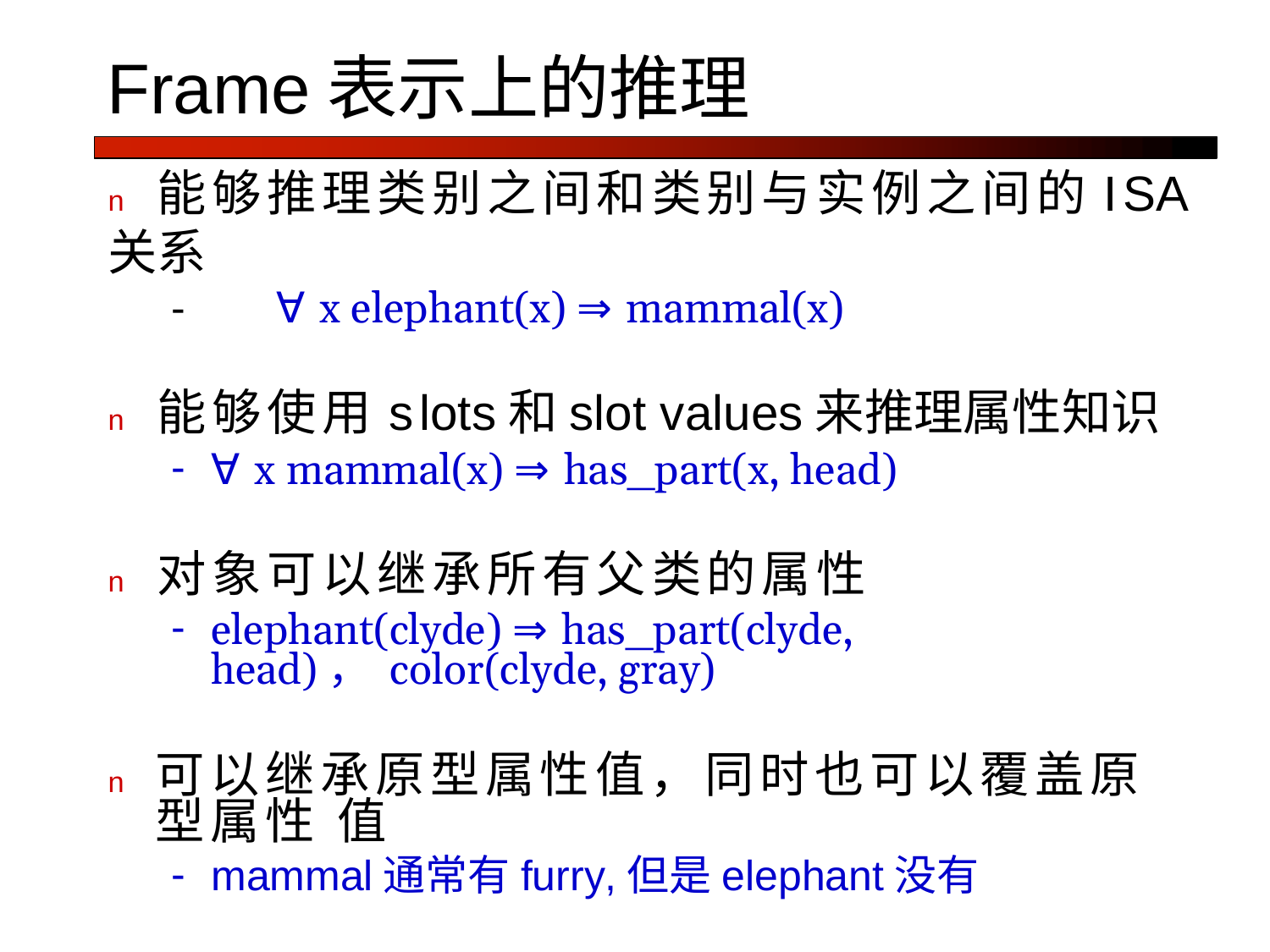

# Frame表示上的推理

n	能够推理类别之间和类别与实例之间的ISA关系
-	∀x elephant(x) ⇒ mammal(x)

n	能够使用slots和slot values来推理属性知识
∀x mammal(x) ⇒ has_part(x, head)

n	对象可以继承所有父类的属性

elephant(clyde) ⇒ has_part(clyde, head)， color(clyde, gray)

n	可以继承原型属性值，同时也可以覆盖原型属性 值
mammal通常有furry,但是elephant没有